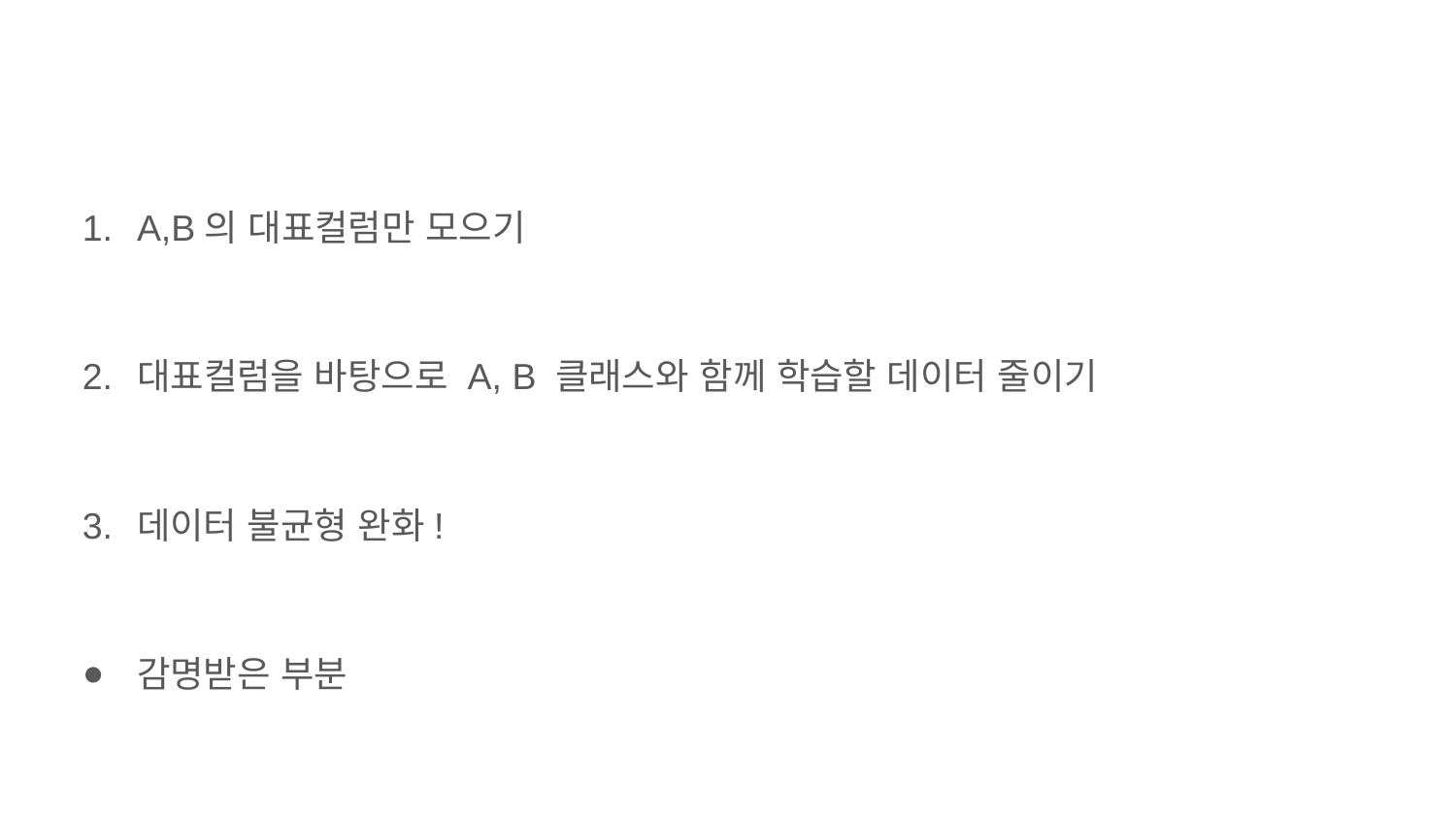

#
A,B의 대표컬럼만 모으기

대표컬럼을 바탕으로 A, B 클래스와 함께 학습할 데이터 줄이기

데이터 불균형 완화!

감명받은 부분